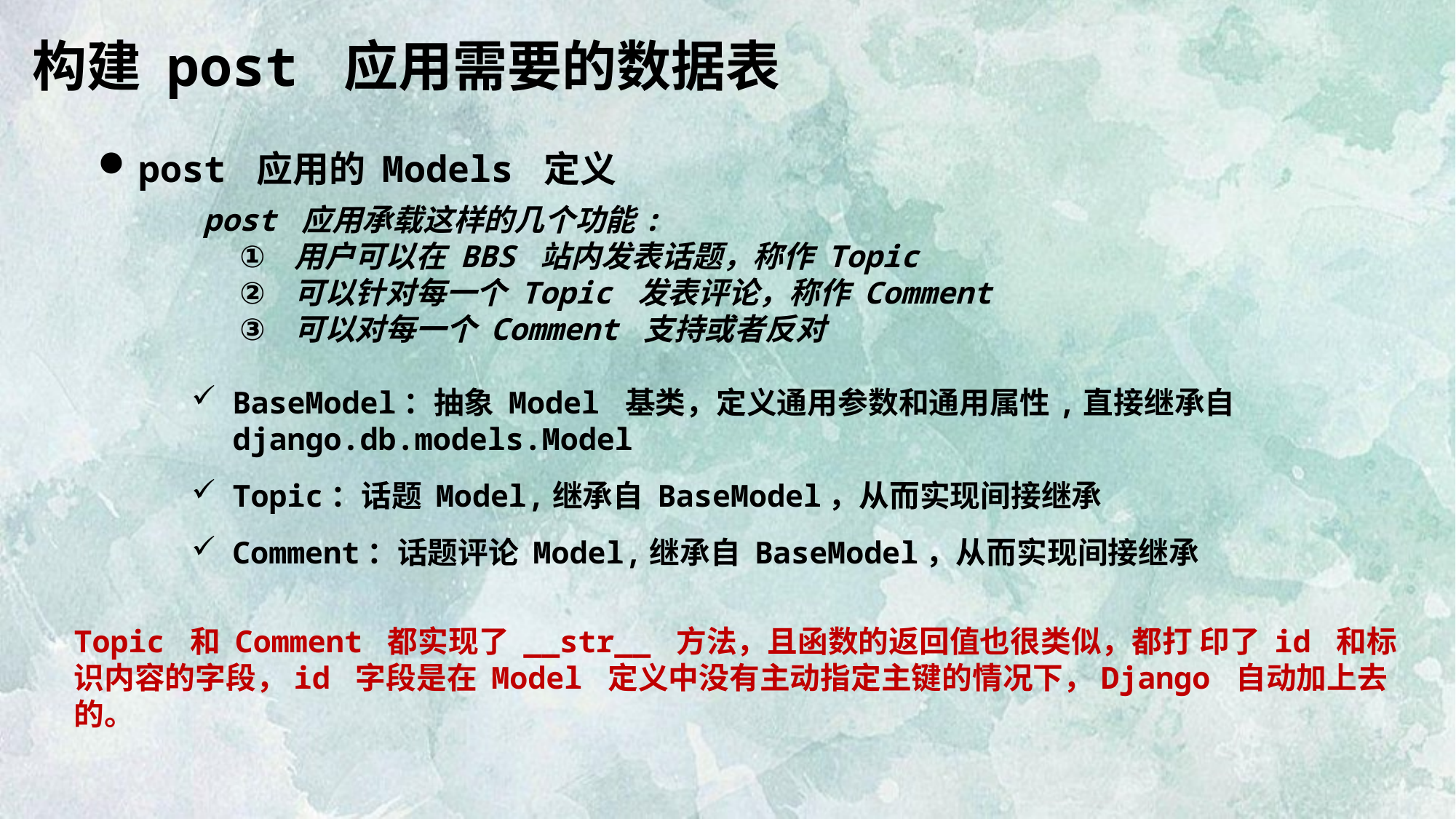

构建 post 应用需要的数据表
post 应用的 Models 定义
    post 应用承载这样的几个功能:
用户可以在 BBS 站内发表话题，称作 Topic
可以针对每一个 Topic 发表评论，称作 Comment
可以对每一个 Comment 支持或者反对
BaseModel：抽象 Model 基类，定义通用参数和通用属性,直接继承自 django.db.models.Model
Topic：话题 Model,继承自 BaseModel，从而实现间接继承
Comment：话题评论 Model,继承自 BaseModel，从而实现间接继承
Topic 和 Comment 都实现了 __str__ 方法，且函数的返回值也很类似，都打 印了 id 和标识内容的字段，id 字段是在 Model 定义中没有主动指定主键的情况下，Django 自动加上去的。